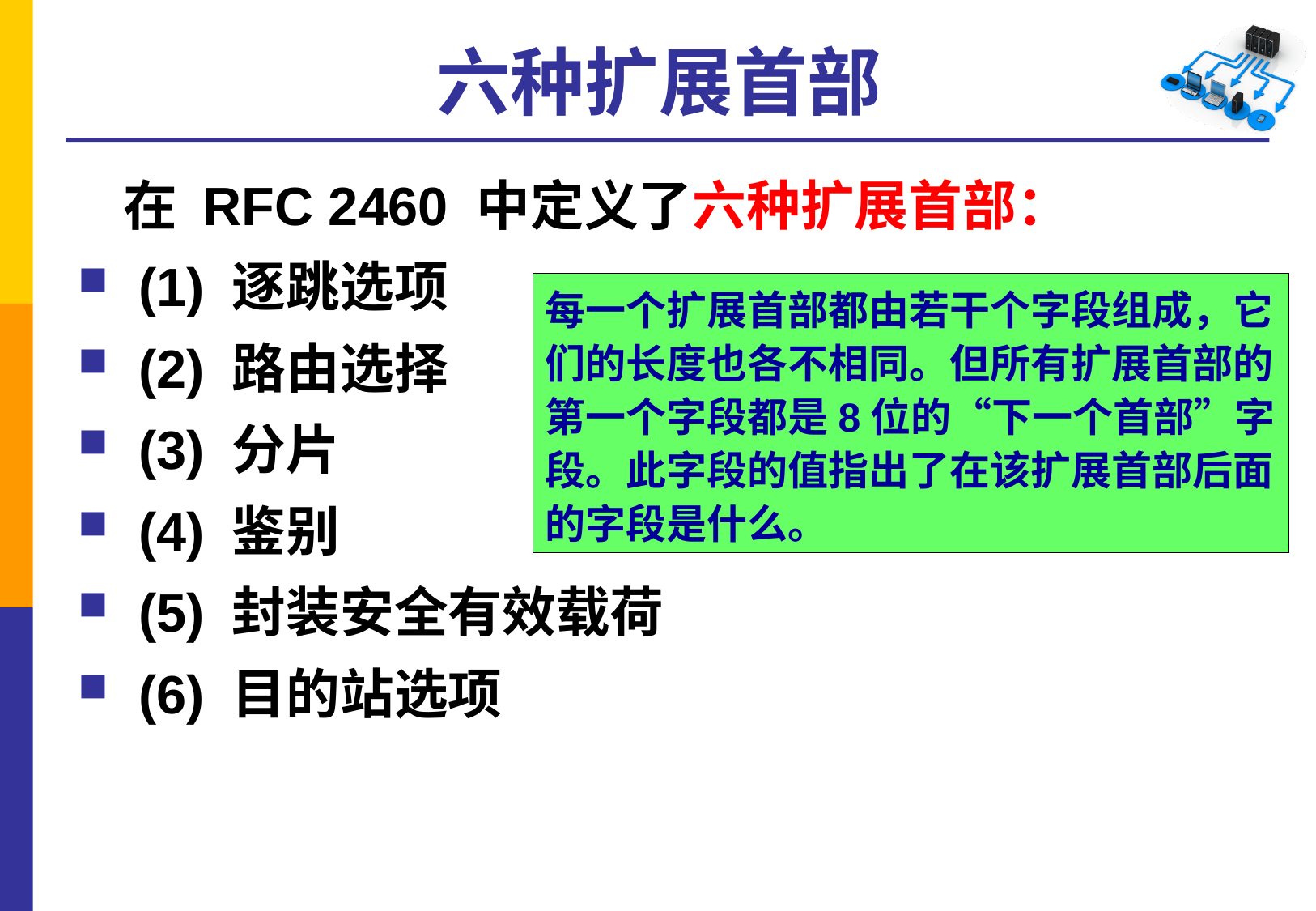

# 六种扩展首部
	在 RFC 2460 中定义了六种扩展首部：
 (1) 逐跳选项
 (2) 路由选择
 (3) 分片
 (4) 鉴别
 (5) 封装安全有效载荷
 (6) 目的站选项
每一个扩展首部都由若干个字段组成，它们的长度也各不相同。但所有扩展首部的第一个字段都是8位的“下一个首部”字段。此字段的值指出了在该扩展首部后面的字段是什么。